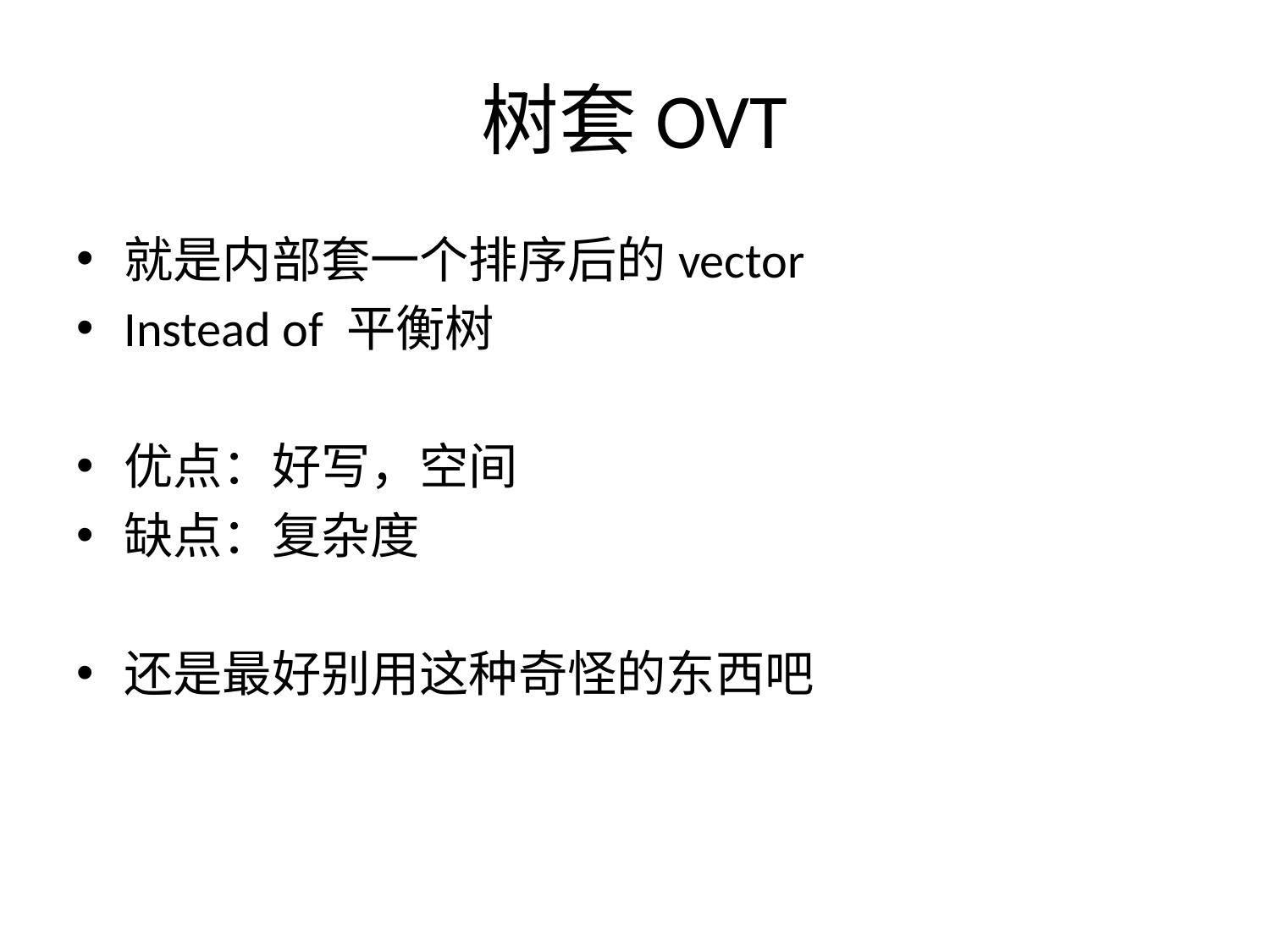

# 树套OVT
就是内部套一个排序后的vector
Instead of 平衡树

优点：好写，空间
缺点：复杂度

还是最好别用这种奇怪的东西吧